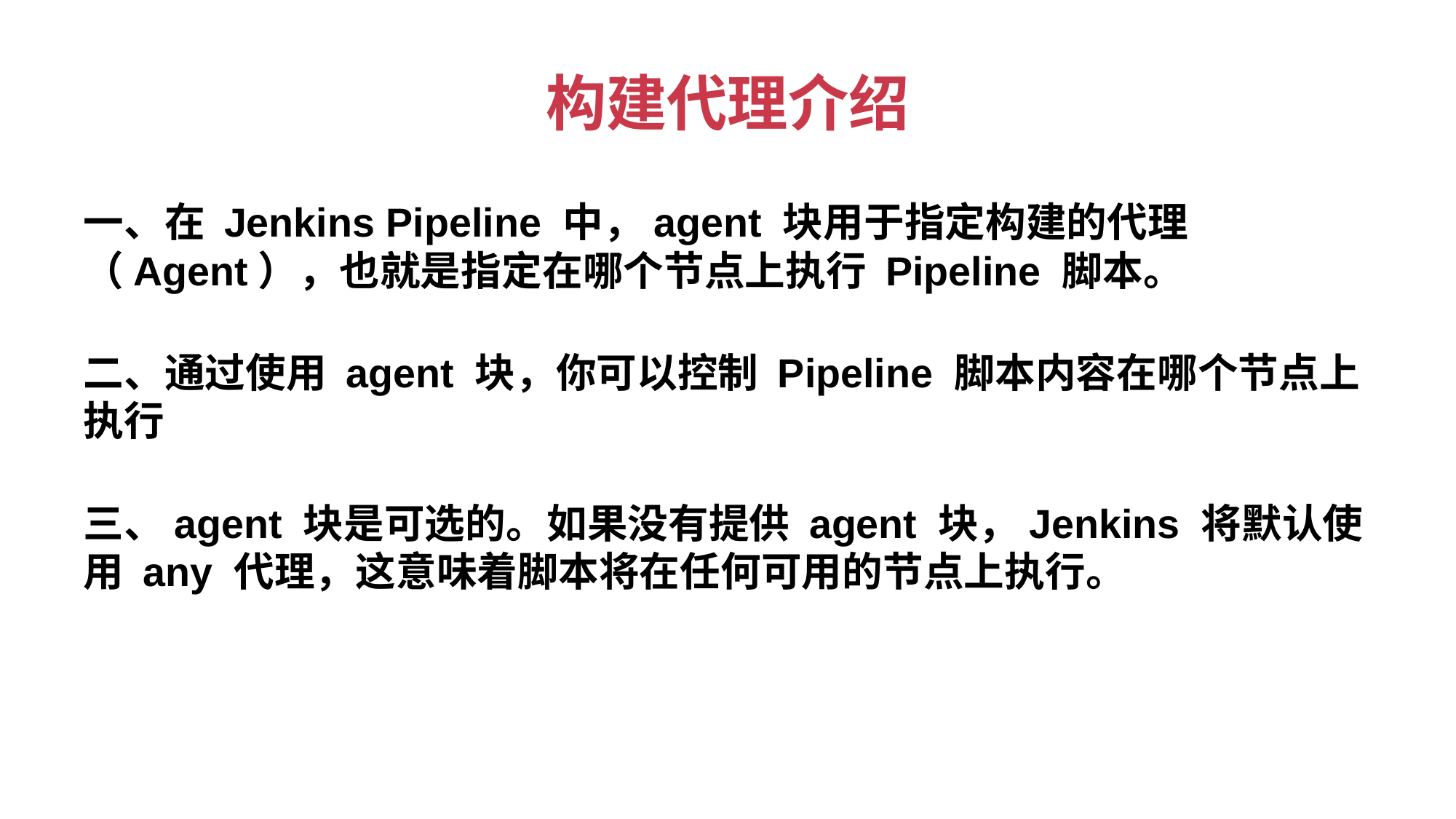

# 构建代理介绍
一、在 Jenkins Pipeline 中，agent 块用于指定构建的代理（Agent），也就是指定在哪个节点上执行 Pipeline 脚本。

二、通过使用 agent 块，你可以控制 Pipeline 脚本内容在哪个节点上执行

三、agent 块是可选的。如果没有提供 agent 块，Jenkins 将默认使用 any 代理，这意味着脚本将在任何可用的节点上执行。